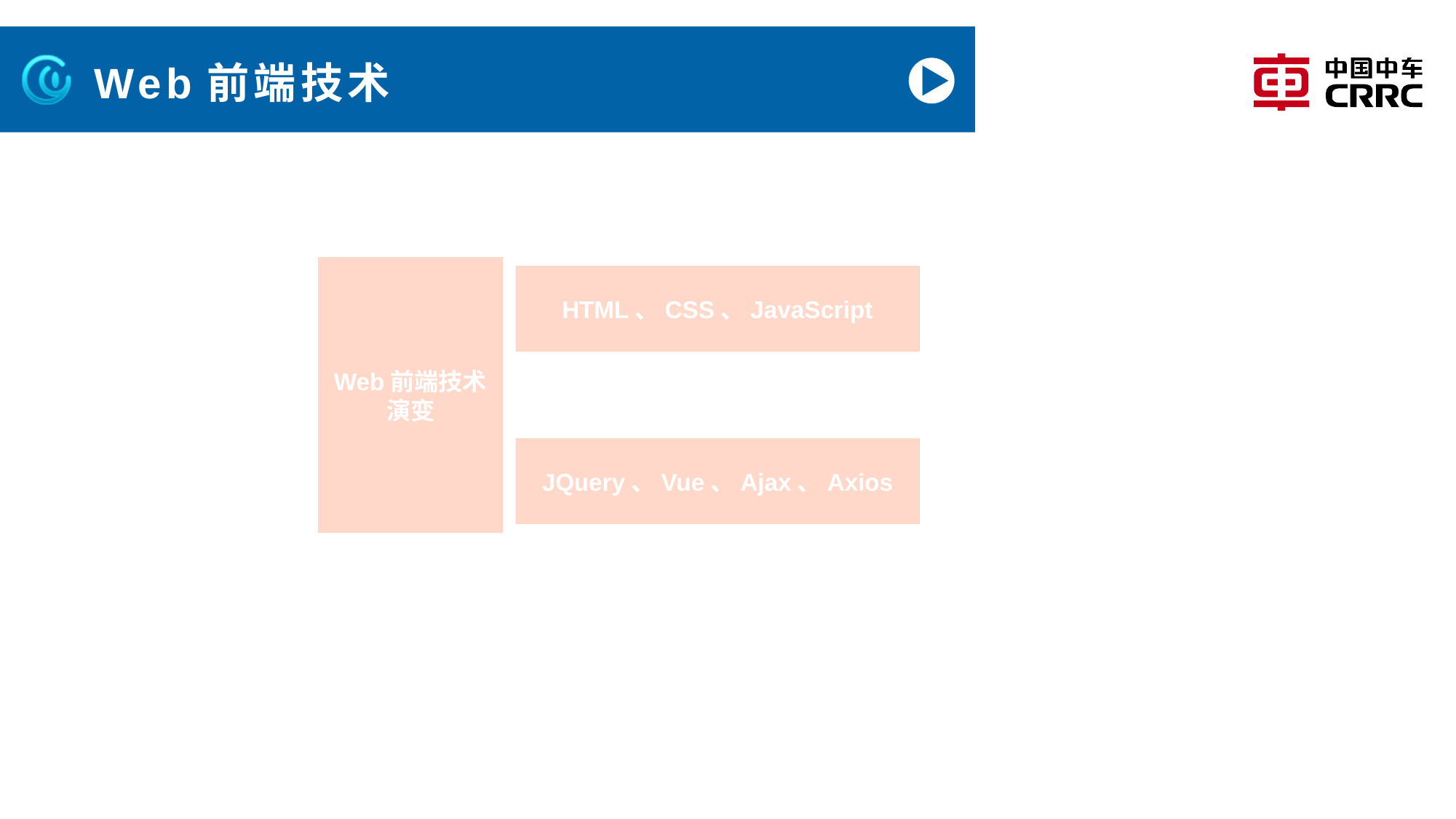

# Web前端技术
web前端开发

Web前端技术演变
HTML、CSS、JavaScript
JQuery、Vue、Ajax、Axios
7